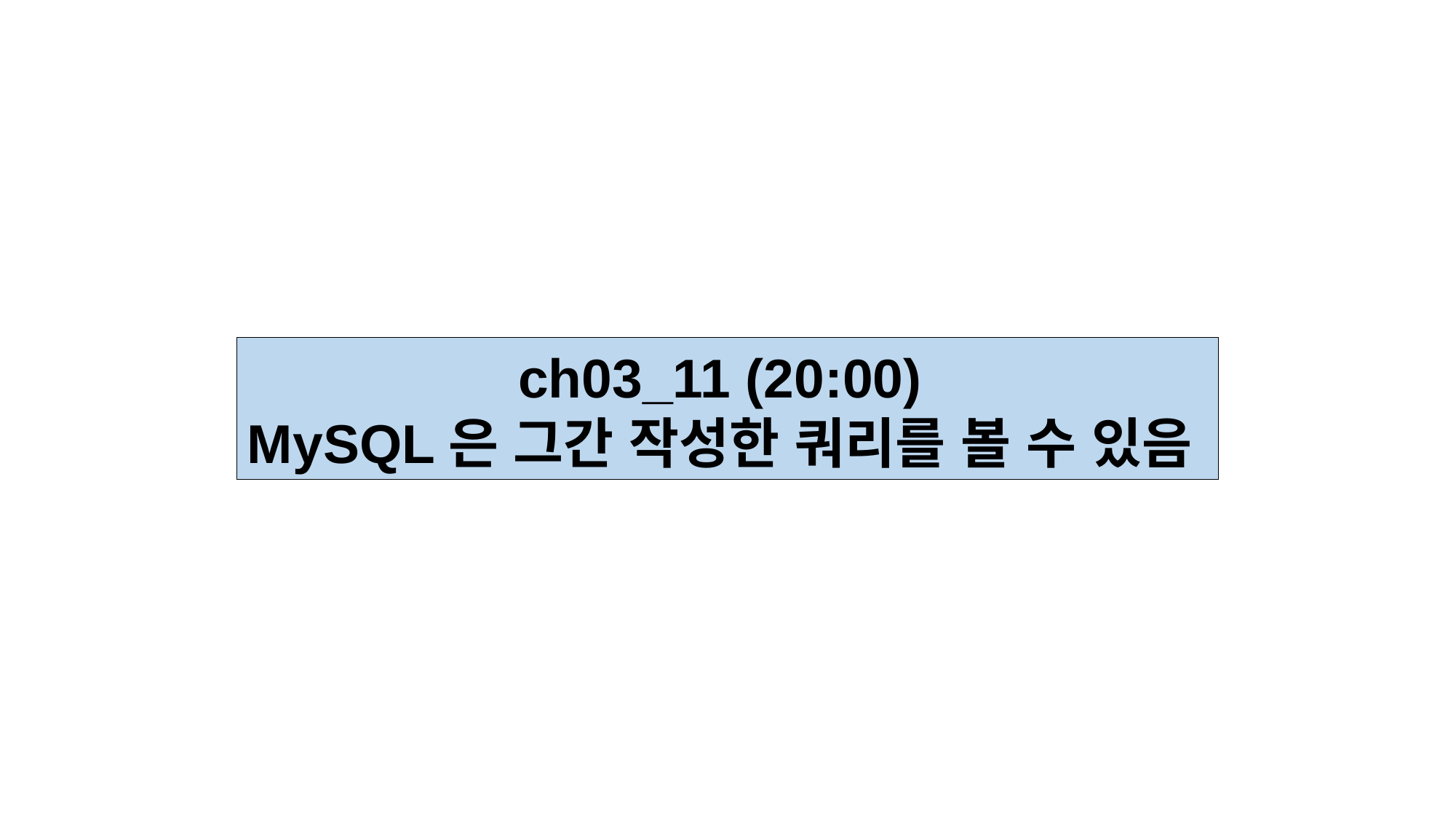

ch03_11 (20:00)
MySQL은 그간 작성한 쿼리를 볼 수 있음